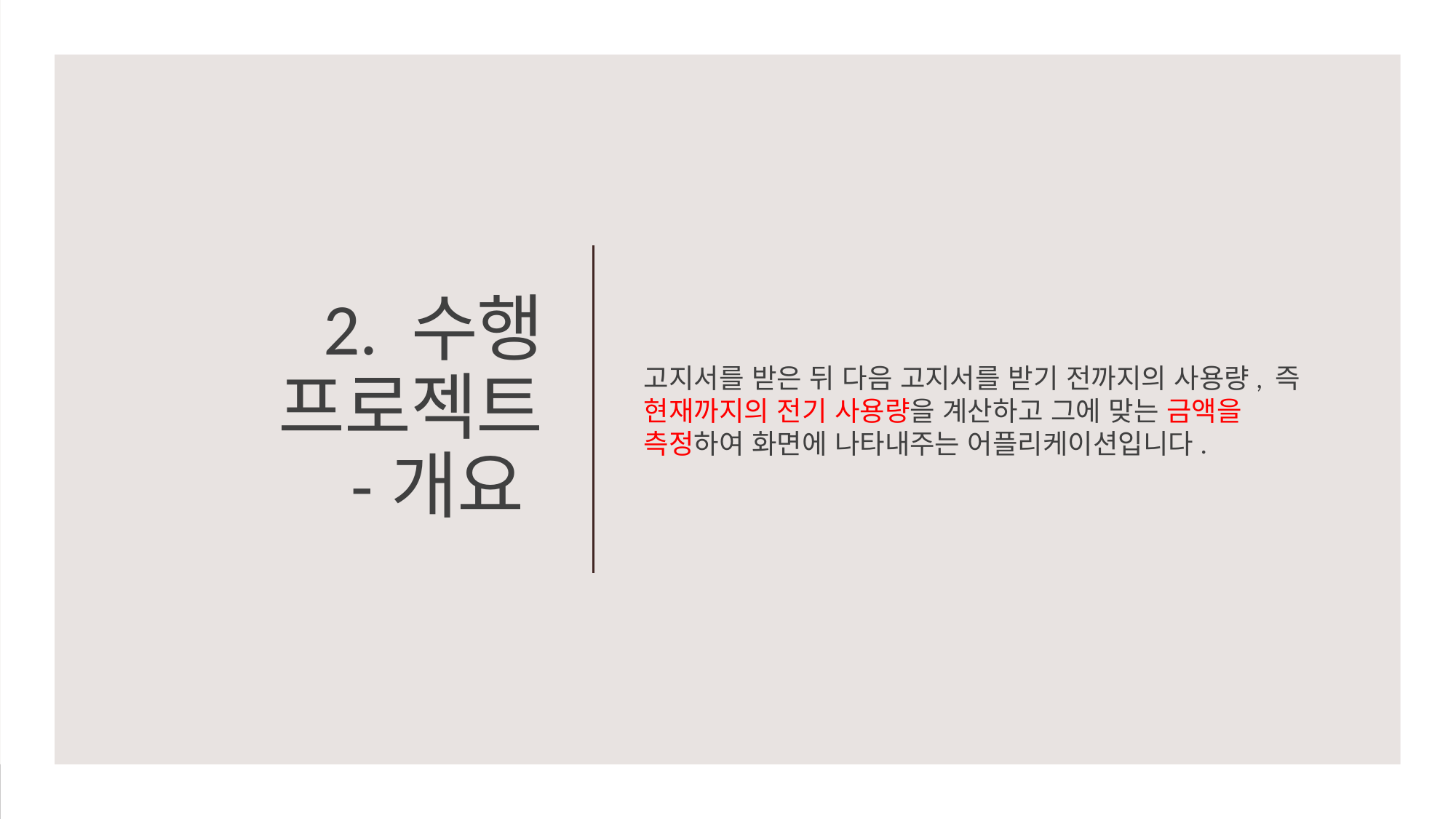

고지서를 받은 뒤 다음 고지서를 받기 전까지의 사용량, 즉 현재까지의 전기 사용량을 계산하고 그에 맞는 금액을 측정하여 화면에 나타내주는 어플리케이션입니다.
# 2. 수행 프로젝트 -개요